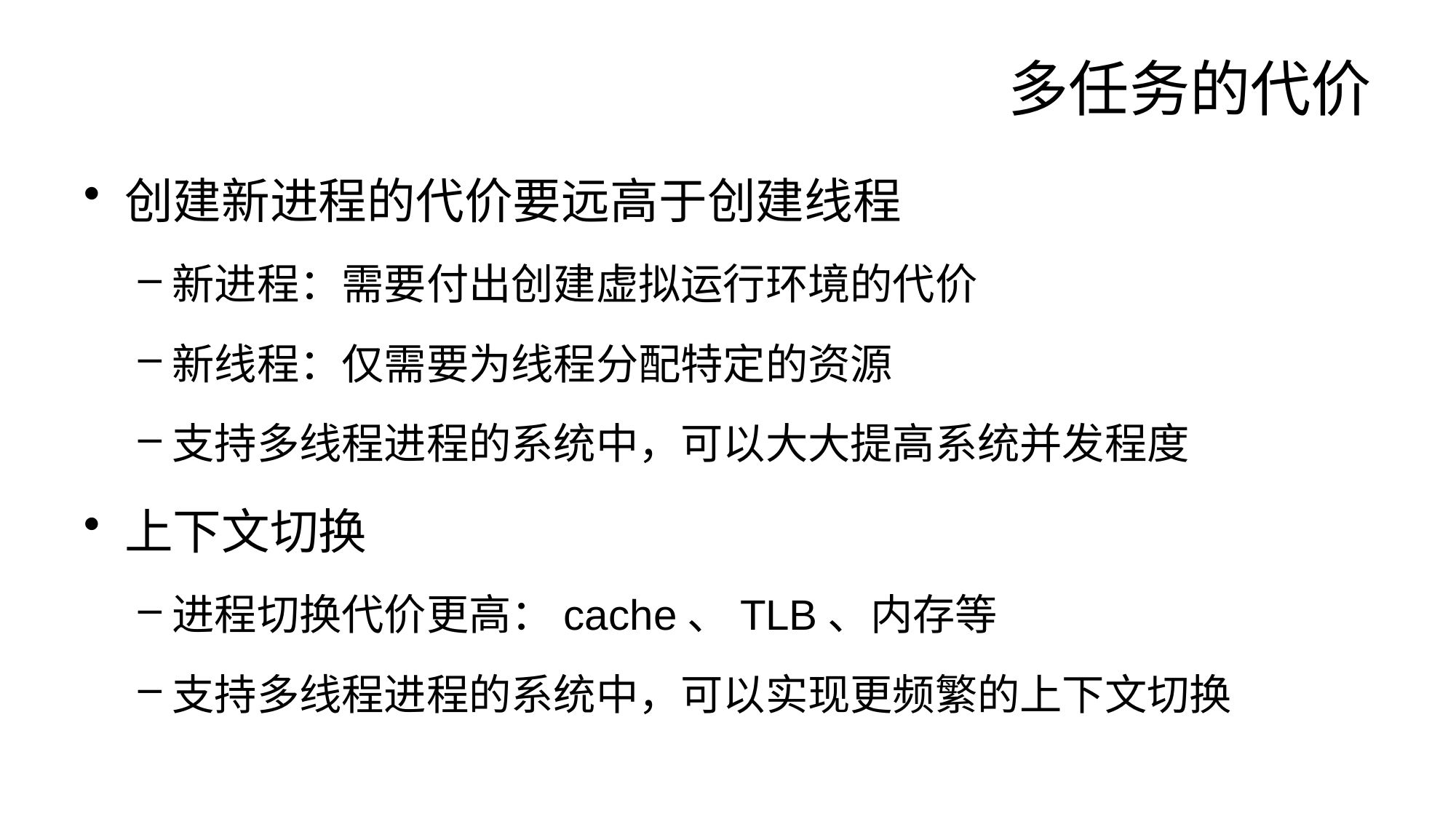

# 多任务的代价
创建新进程的代价要远高于创建线程
新进程：需要付出创建虚拟运行环境的代价
新线程：仅需要为线程分配特定的资源
支持多线程进程的系统中，可以大大提高系统并发程度
上下文切换
进程切换代价更高：cache、TLB、内存等
支持多线程进程的系统中，可以实现更频繁的上下文切换